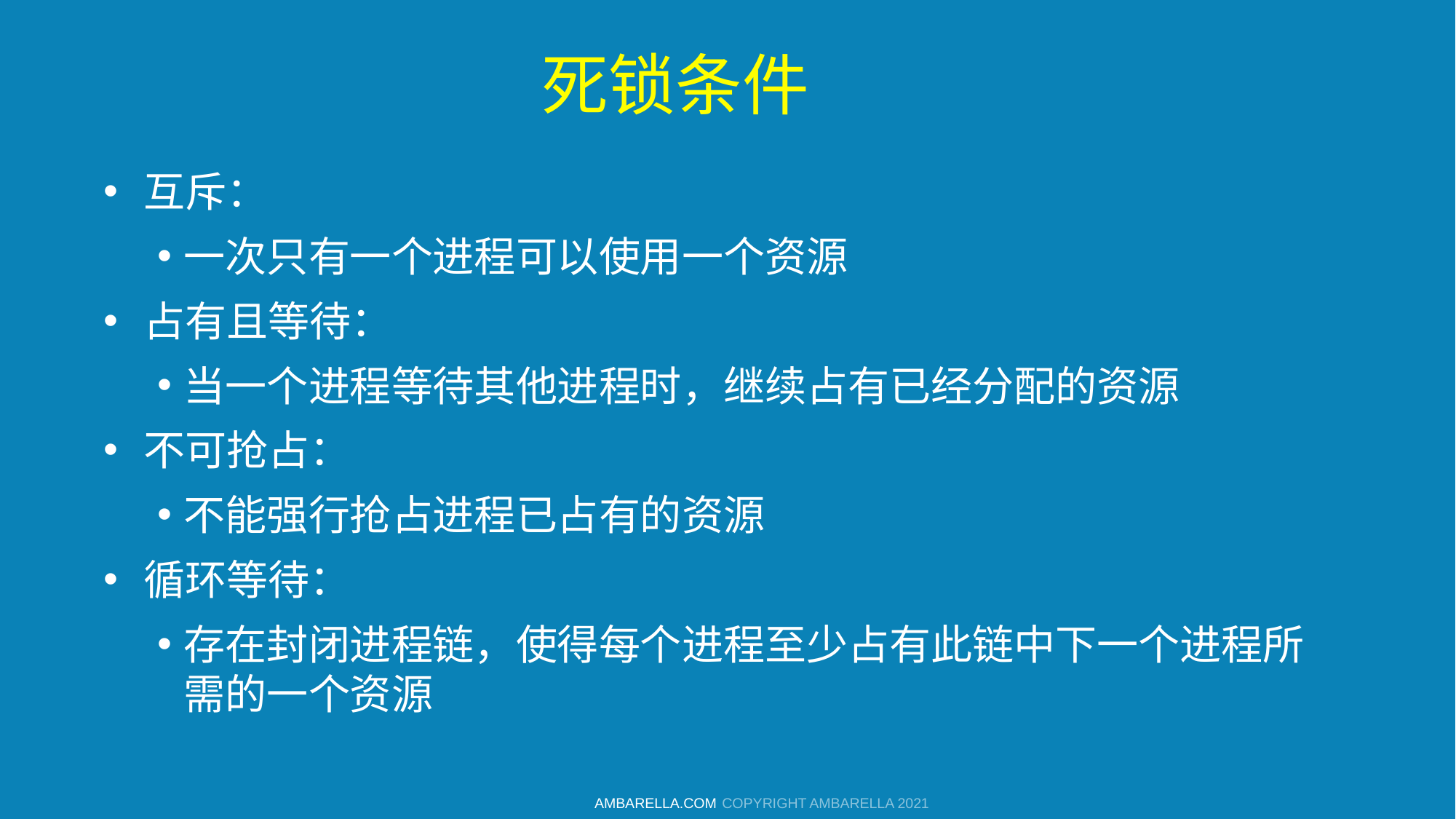

# 死锁条件
互斥：
一次只有一个进程可以使用一个资源
占有且等待：
当一个进程等待其他进程时，继续占有已经分配的资源
不可抢占：
不能强行抢占进程已占有的资源
循环等待：
存在封闭进程链，使得每个进程至少占有此链中下一个进程所需的一个资源